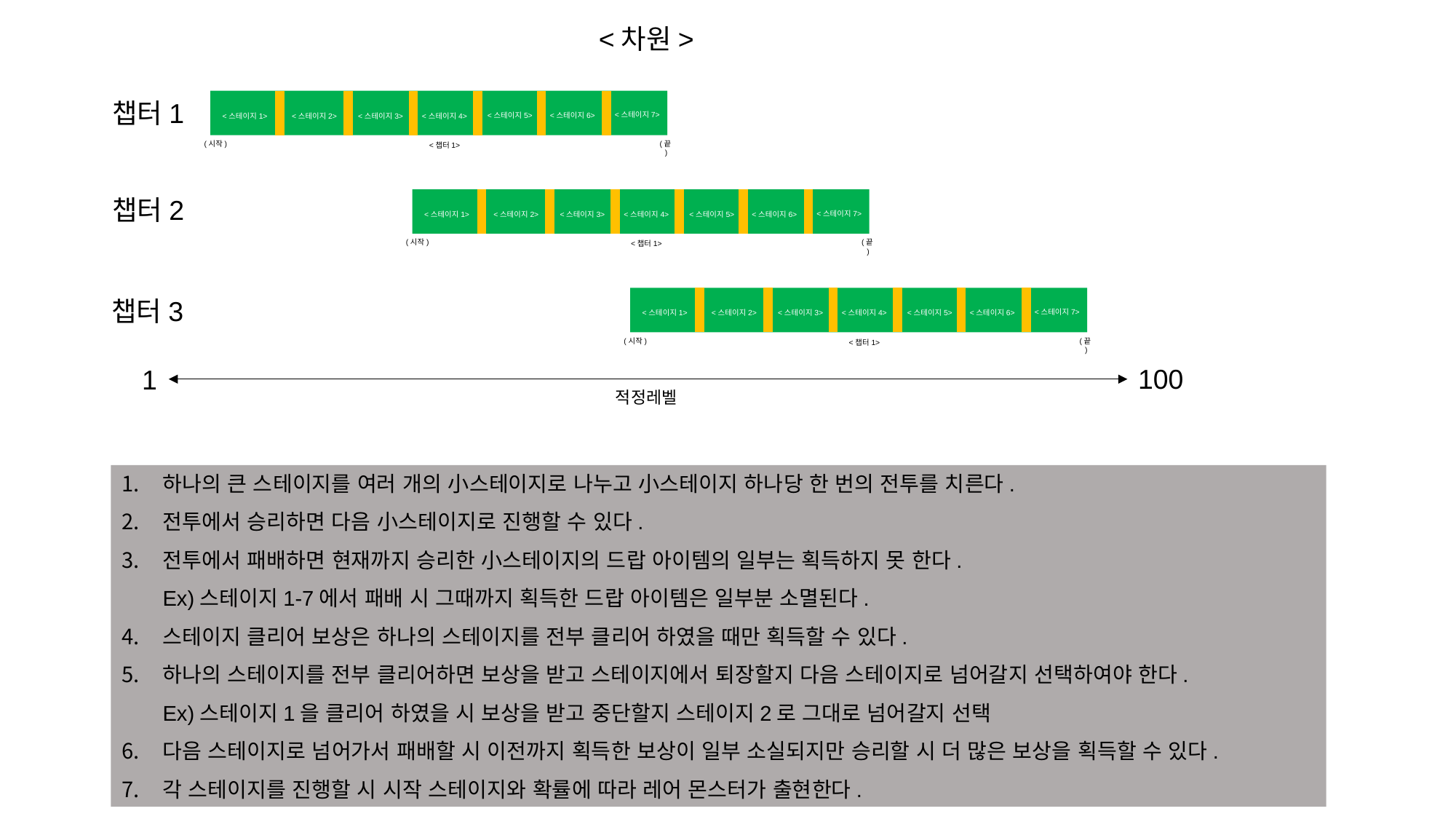

<차원>

<스테이지7>
<스테이지6>
<스테이지5>
<스테이지1>
<스테이지2>
<스테이지3>
<스테이지4>
(시작)
(끝)
<챕터1>
챕터1
챕터2

<스테이지7>
<스테이지6>
<스테이지5>
<스테이지1>
<스테이지2>
<스테이지3>
<스테이지4>
(시작)
(끝)
<챕터1>

<스테이지7>
<스테이지6>
<스테이지5>
<스테이지1>
<스테이지2>
<스테이지3>
<스테이지4>
(시작)
(끝)
<챕터1>
챕터3
100
1
적정레벨
하나의 큰 스테이지를 여러 개의 小스테이지로 나누고 小스테이지 하나당 한 번의 전투를 치른다.
전투에서 승리하면 다음 小스테이지로 진행할 수 있다.
전투에서 패배하면 현재까지 승리한 小스테이지의 드랍 아이템의 일부는 획득하지 못 한다.
Ex)스테이지1-7에서 패배 시 그때까지 획득한 드랍 아이템은 일부분 소멸된다.
스테이지 클리어 보상은 하나의 스테이지를 전부 클리어 하였을 때만 획득할 수 있다.
하나의 스테이지를 전부 클리어하면 보상을 받고 스테이지에서 퇴장할지 다음 스테이지로 넘어갈지 선택하여야 한다.
Ex)스테이지1을 클리어 하였을 시 보상을 받고 중단할지 스테이지2로 그대로 넘어갈지 선택
다음 스테이지로 넘어가서 패배할 시 이전까지 획득한 보상이 일부 소실되지만 승리할 시 더 많은 보상을 획득할 수 있다.
각 스테이지를 진행할 시 시작 스테이지와 확률에 따라 레어 몬스터가 출현한다.